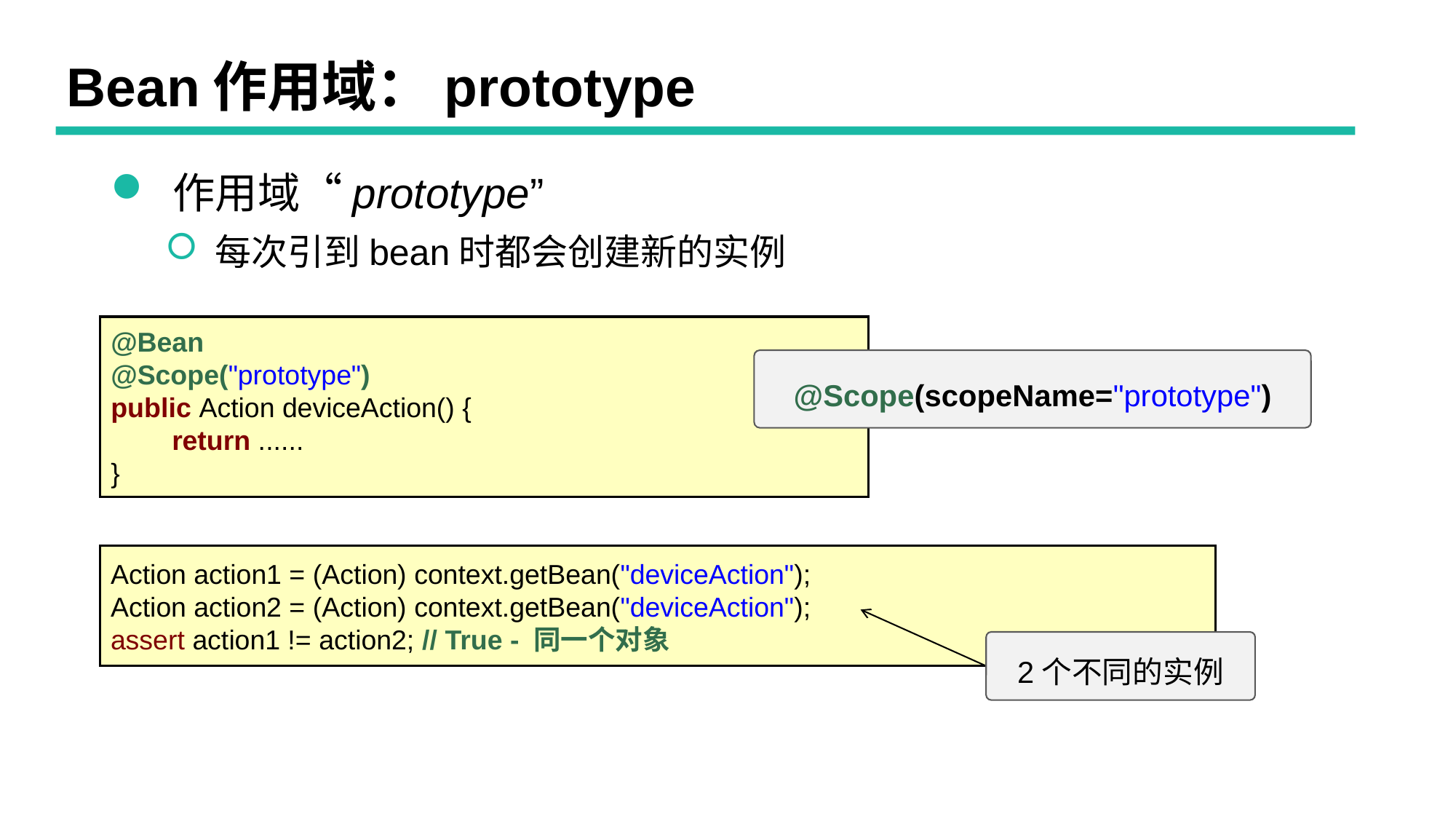

# Bean作用域：prototype
 作用域“prototype”
 每次引到bean时都会创建新的实例
@Bean
@Scope("prototype")
public Action deviceAction() {
        return ......
}
@Scope(scopeName="prototype")
Action action1 = (Action) context.getBean("deviceAction");
Action action2 = (Action) context.getBean("deviceAction");
assert action1 != action2; // True - 同一个对象
2个不同的实例